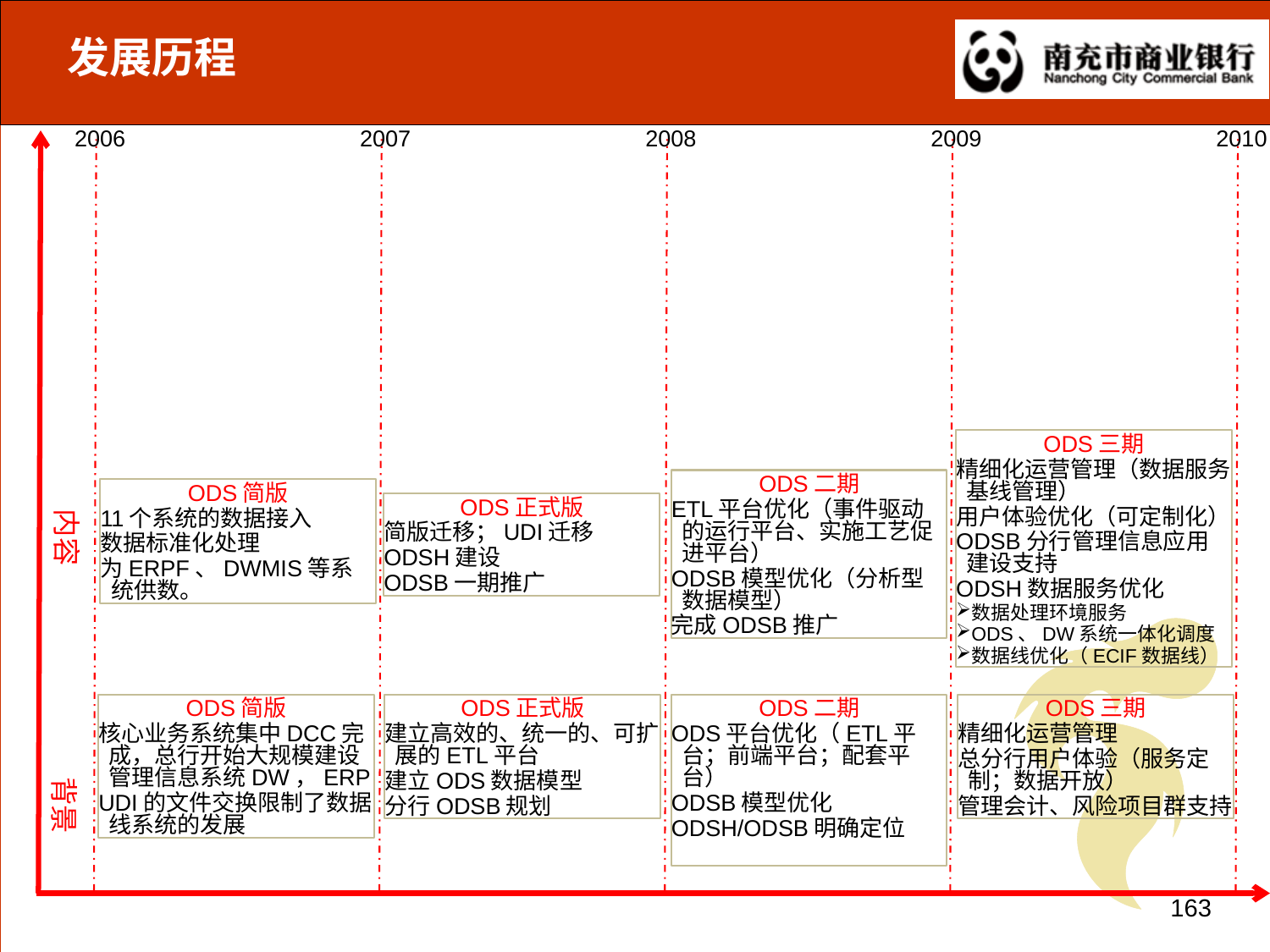

发展历程
#
2006
2007
2008
2009
2010
ODS三期
精细化运营管理（数据服务基线管理）
用户体验优化（可定制化）
ODSB分行管理信息应用建设支持
ODSH数据服务优化
数据处理环境服务
ODS、DW系统一体化调度
数据线优化（ECIF数据线）
ODS二期
ETL平台优化（事件驱动的运行平台、实施工艺促进平台）
ODSB模型优化（分析型数据模型）
完成ODSB推广
ODS简版
11个系统的数据接入
数据标准化处理
为ERPF、DWMIS等系统供数。
ODS正式版
简版迁移；UDI迁移
ODSH建设
ODSB一期推广
内容
ODS简版
核心业务系统集中DCC完成，总行开始大规模建设管理信息系统DW，ERP
UDI的文件交换限制了数据线系统的发展
ODS正式版
建立高效的、统一的、可扩展的ETL平台
建立ODS数据模型
分行ODSB规划
ODS二期
ODS平台优化（ETL平台；前端平台；配套平台）
ODSB模型优化
ODSH/ODSB明确定位

ODS三期
精细化运营管理
总分行用户体验（服务定制；数据开放）
管理会计、风险项目群支持
背景
163